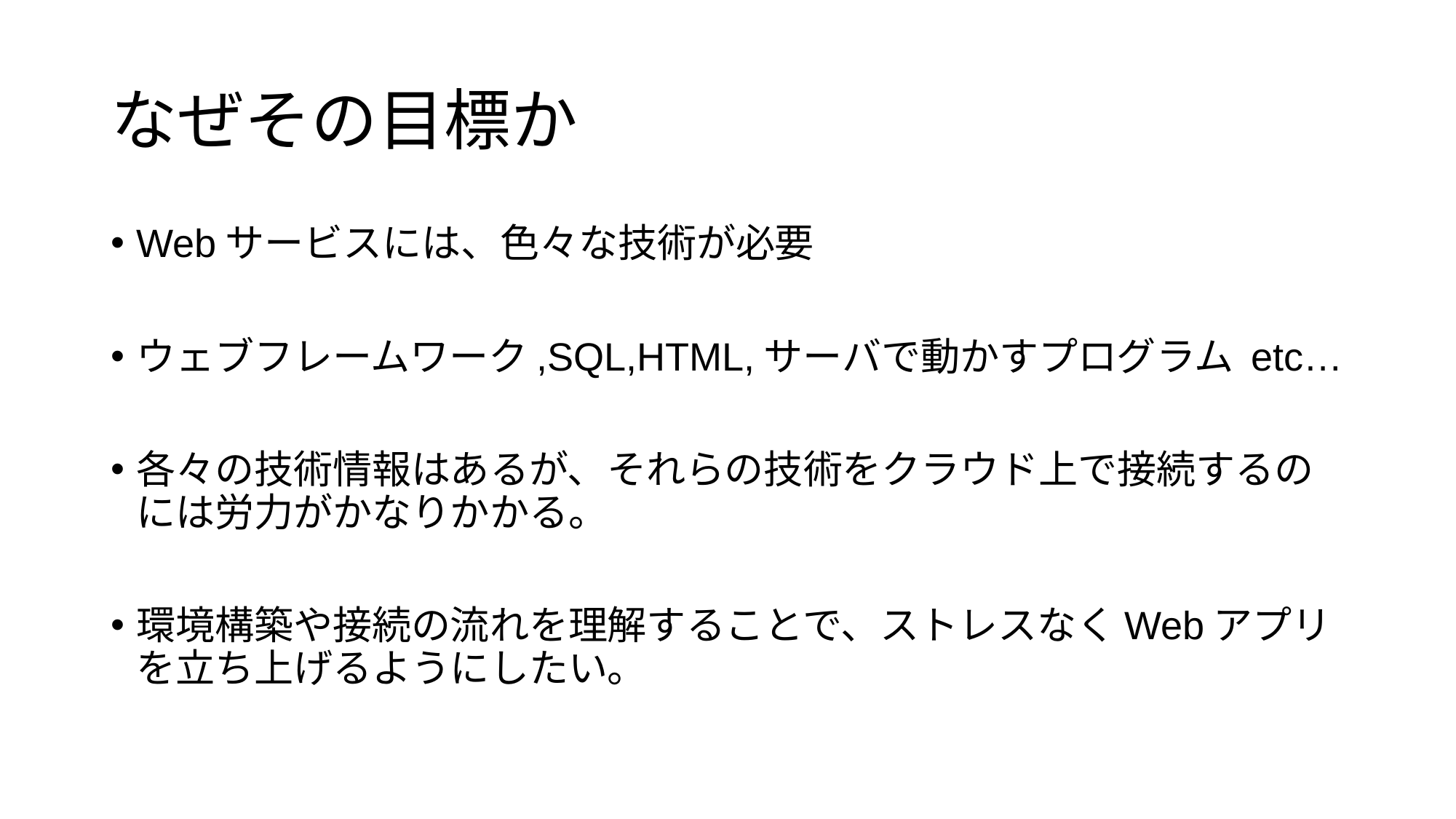

# なぜその目標か
Webサービスには、色々な技術が必要

ウェブフレームワーク,SQL,HTML,サーバで動かすプログラム etc…

各々の技術情報はあるが、それらの技術をクラウド上で接続するのには労力がかなりかかる。

環境構築や接続の流れを理解することで、ストレスなくWebアプリを立ち上げるようにしたい。